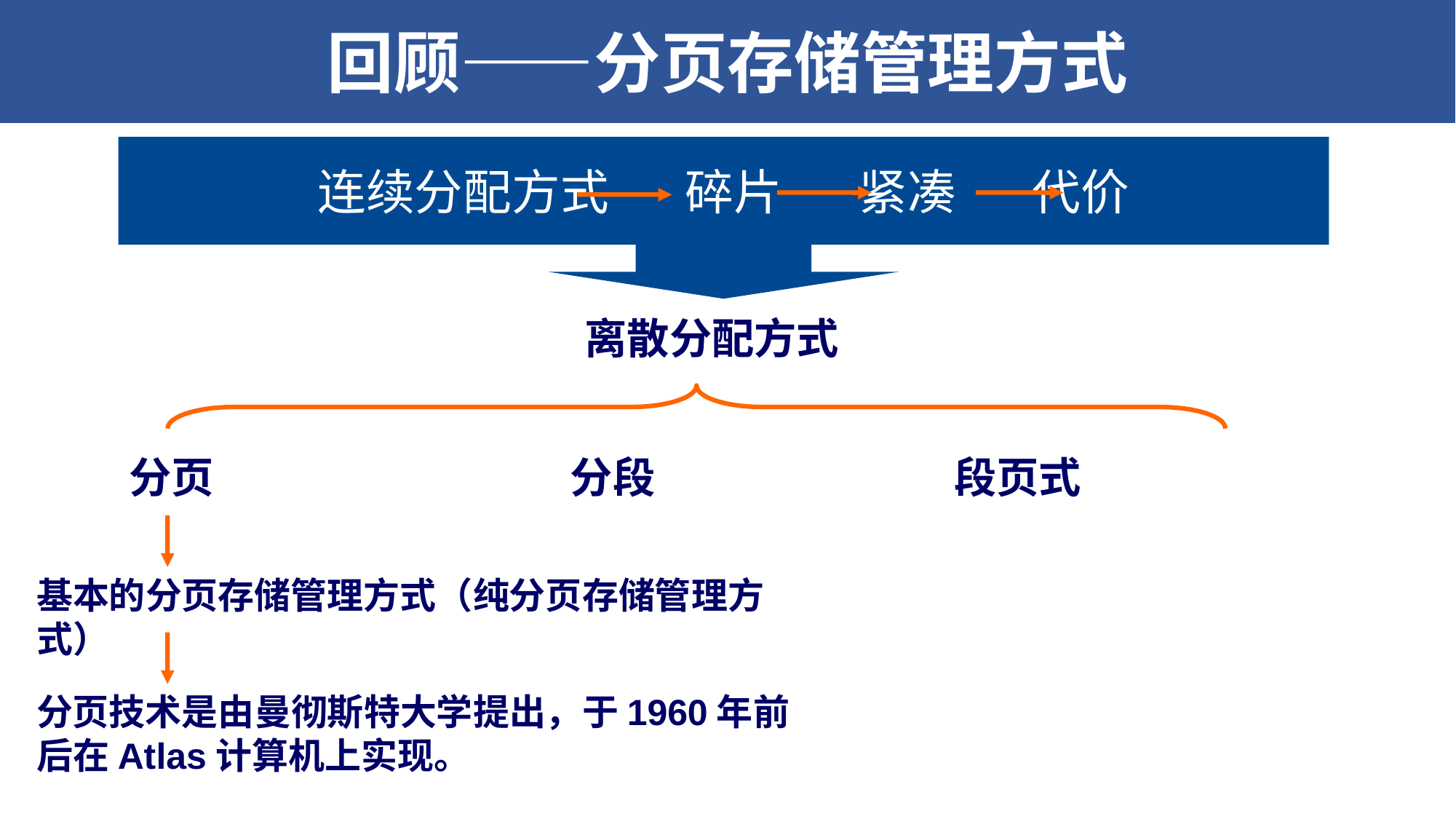

回顾——分页存储管理方式
连续分配方式       碎片       紧凑       代价

4.5 分页存储管理方式

离散分配方式
分页                                     分段                               段页式

基本的分页存储管理方式（纯分页存储管理方式）

分页技术是由曼彻斯特大学提出，于1960年前后在Atlas计算机上实现。